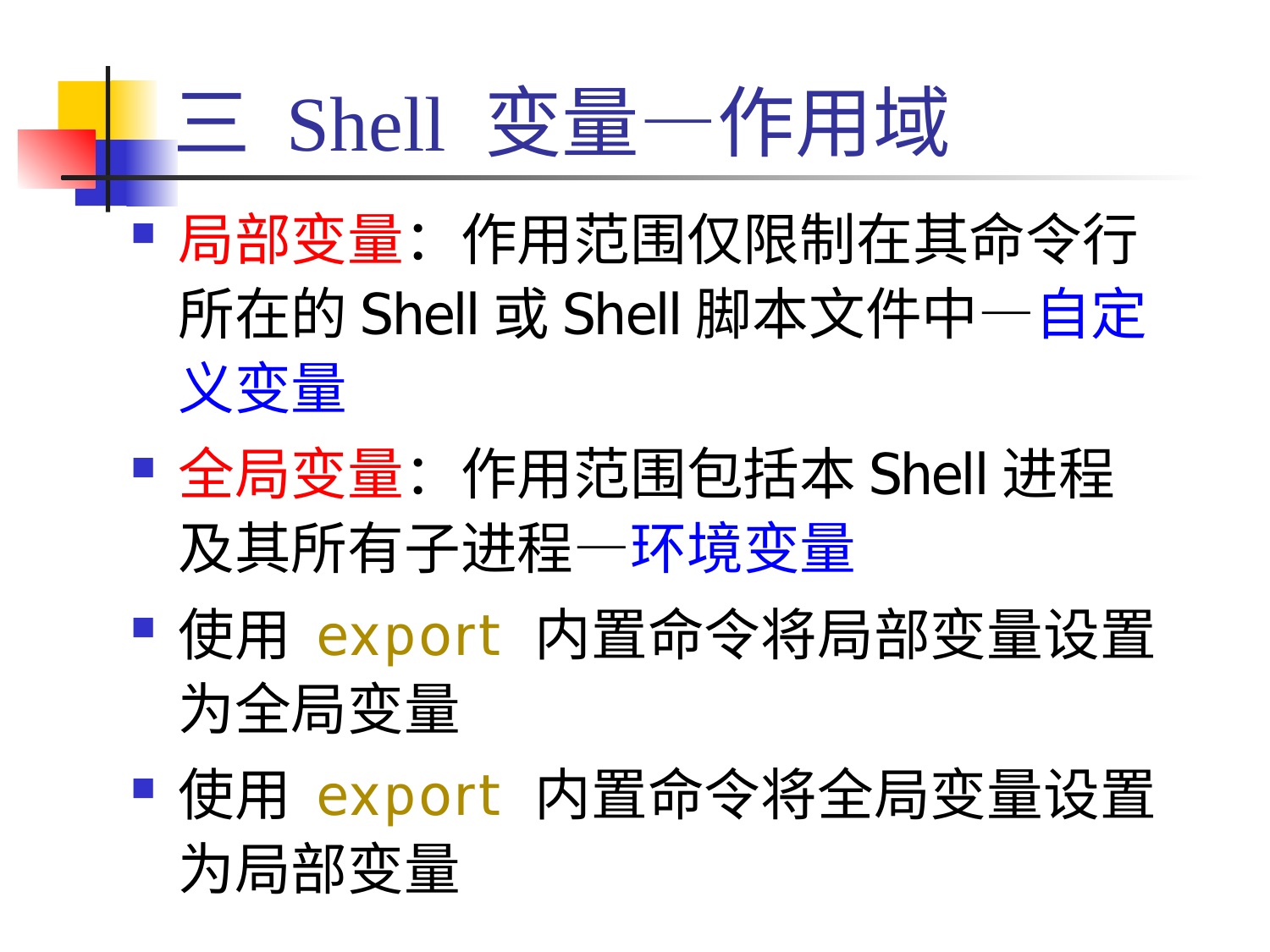

# 三 Shell 变量—作用域
局部变量：作用范围仅限制在其命令行所在的Shell或Shell脚本文件中—自定义变量
全局变量：作用范围包括本Shell进程及其所有子进程—环境变量
使用 export 内置命令将局部变量设置为全局变量
使用 export 内置命令将全局变量设置为局部变量